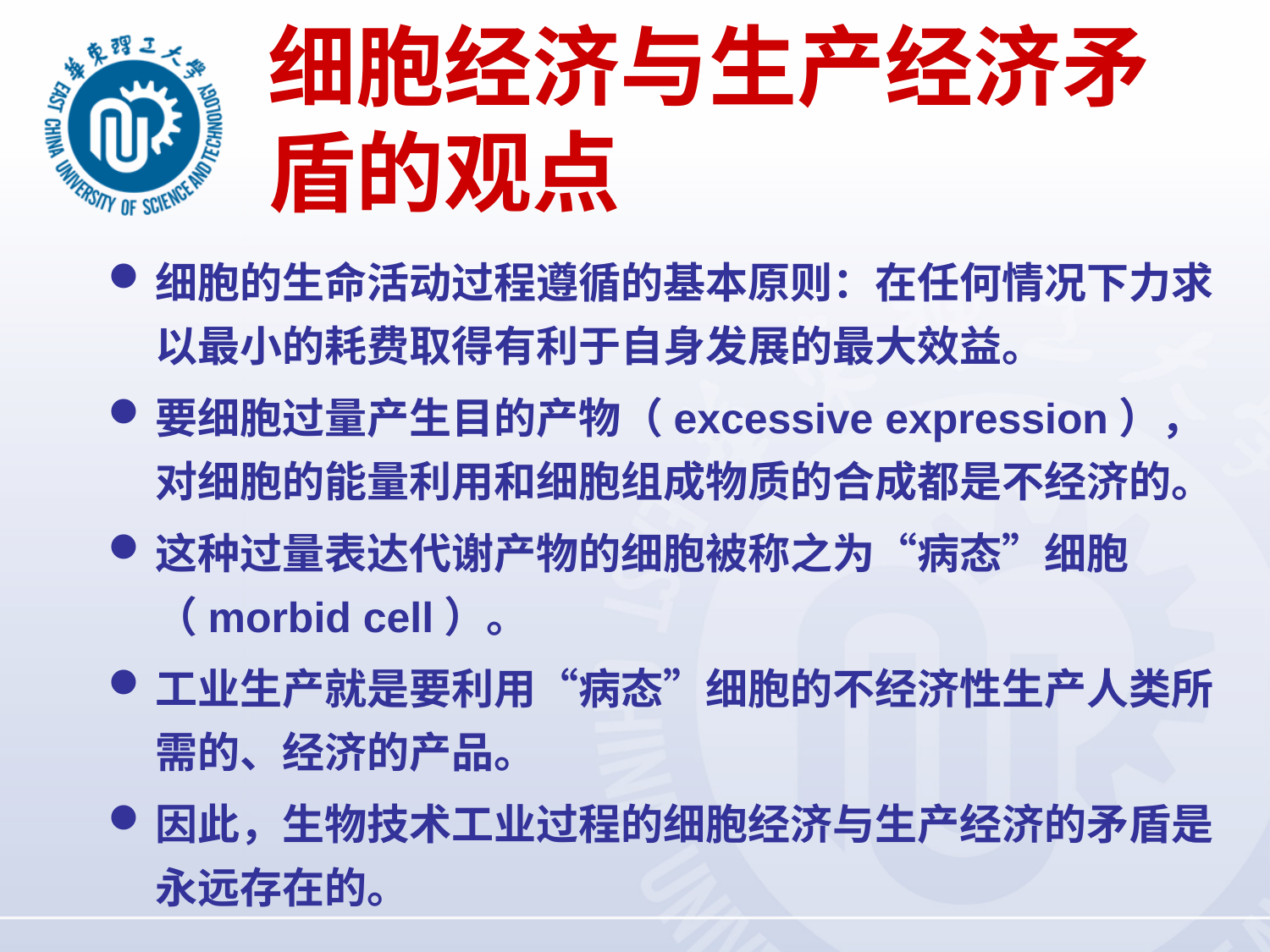

# 细胞经济与生产经济矛盾的观点
细胞的生命活动过程遵循的基本原则：在任何情况下力求以最小的耗费取得有利于自身发展的最大效益。
要细胞过量产生目的产物（excessive expression），对细胞的能量利用和细胞组成物质的合成都是不经济的。
这种过量表达代谢产物的细胞被称之为“病态”细胞（morbid cell）。
工业生产就是要利用“病态”细胞的不经济性生产人类所需的、经济的产品。
因此，生物技术工业过程的细胞经济与生产经济的矛盾是永远存在的。